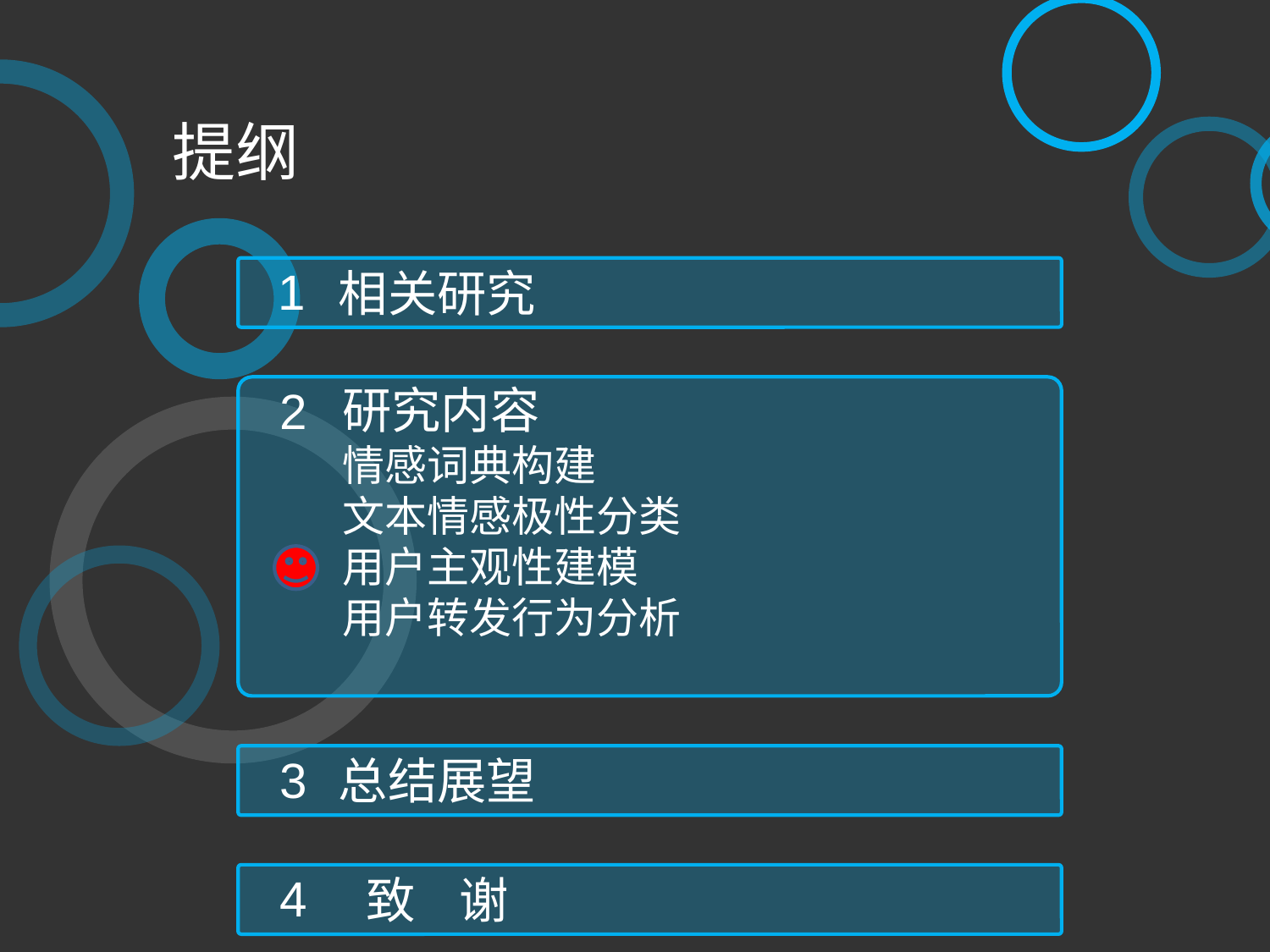

提纲

1
相关研究

研究内容
情感词典构建
文本情感极性分类
用户主观性建模
用户转发行为分析
2

3
总结展望

4
致    谢